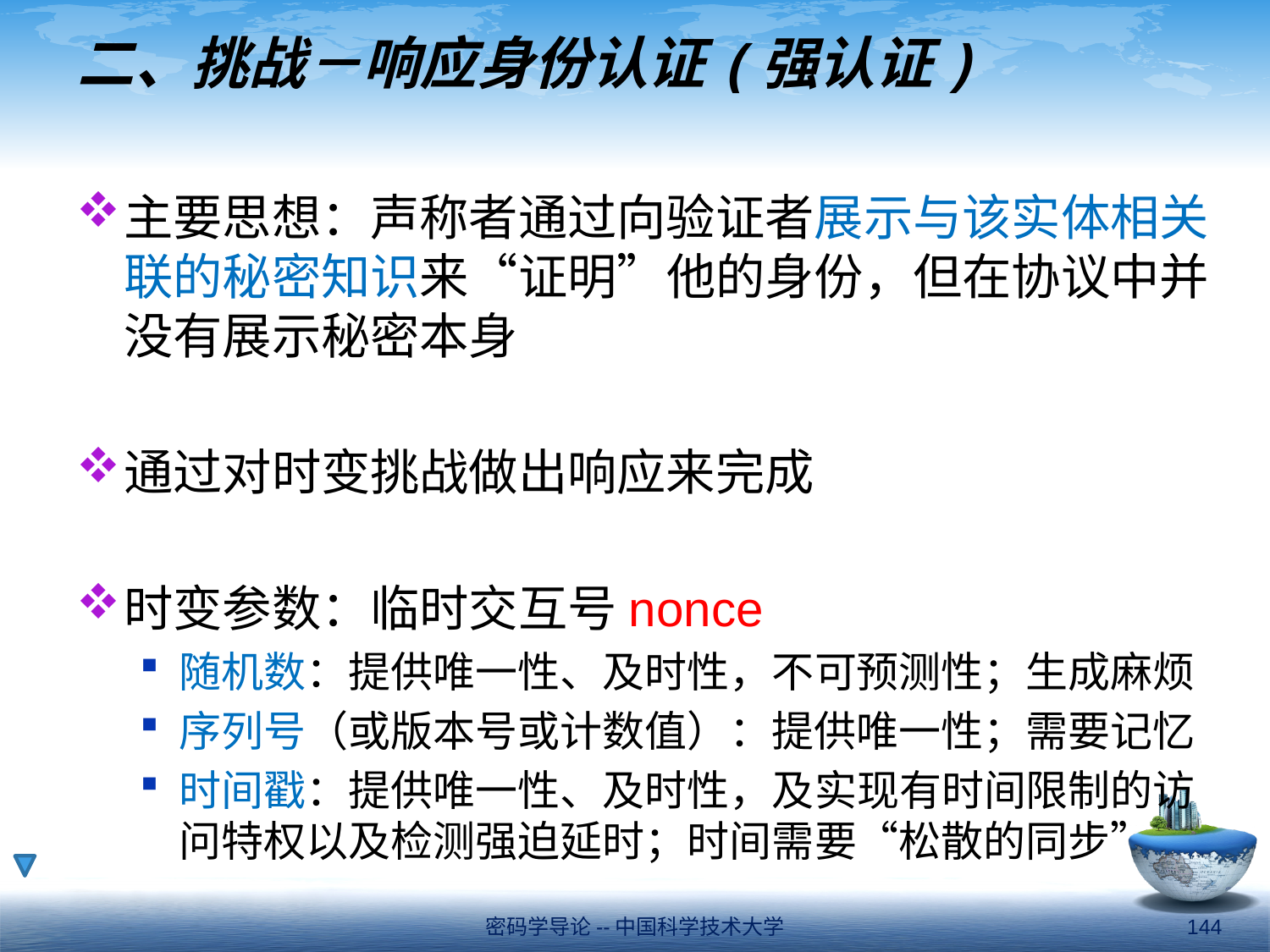

# 二、挑战－响应身份认证(强认证)
主要思想：声称者通过向验证者展示与该实体相关联的秘密知识来“证明”他的身份，但在协议中并没有展示秘密本身

通过对时变挑战做出响应来完成

时变参数：临时交互号nonce
随机数：提供唯一性、及时性，不可预测性；生成麻烦
序列号（或版本号或计数值）：提供唯一性；需要记忆
时间戳：提供唯一性、及时性，及实现有时间限制的访问特权以及检测强迫延时；时间需要“松散的同步”

密码学导论--中国科学技术大学
144